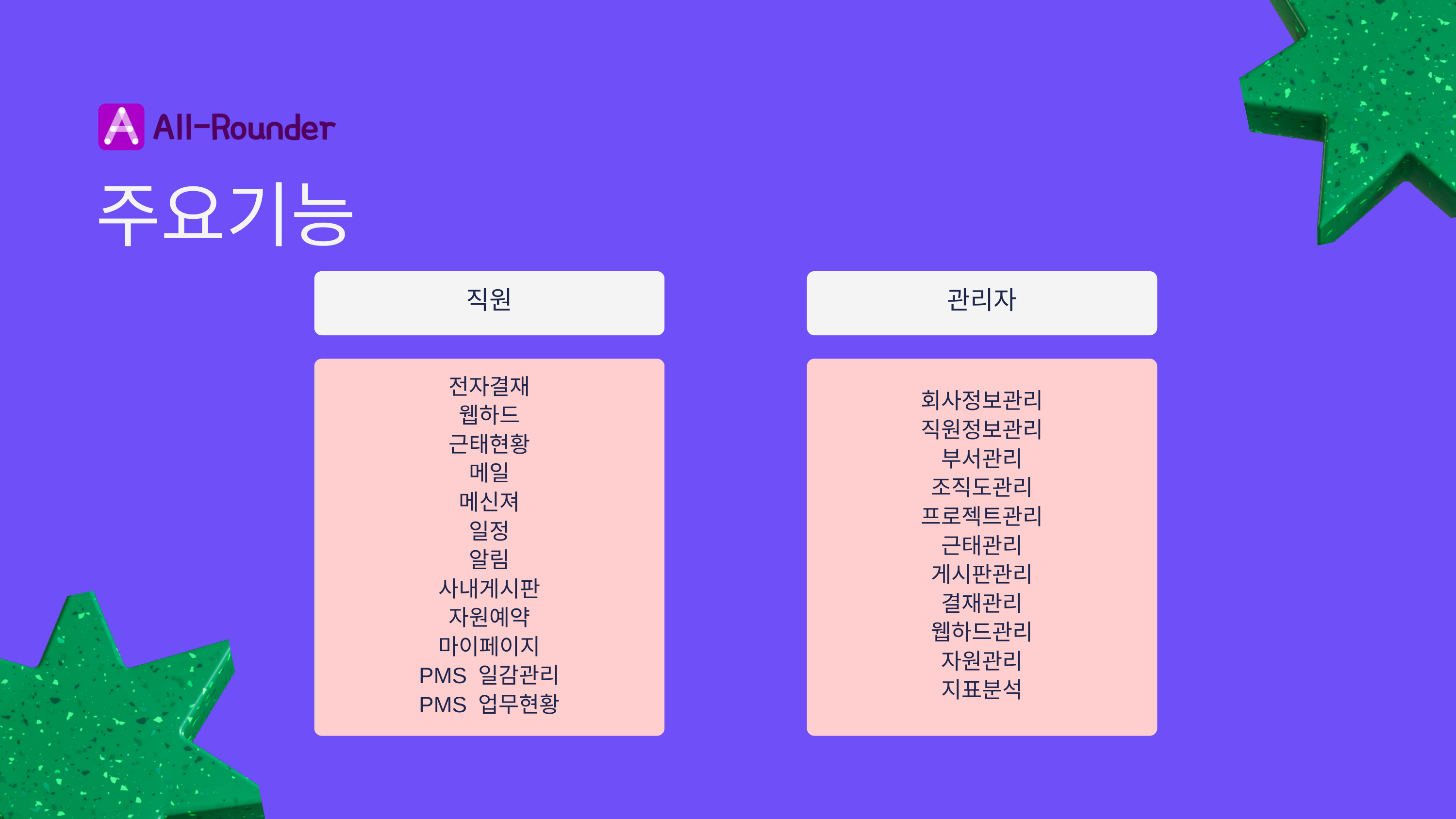

주요기능

직원

관리자

전자결재
웹하드
근태현황
메일
메신져
일정
알림
사내게시판
자원예약
마이페이지
PMS 일감관리
PMS 업무현황

회사정보관리
직원정보관리
부서관리
조직도관리
프로젝트관리
근태관리
게시판관리
결재관리
웹하드관리
자원관리
지표분석